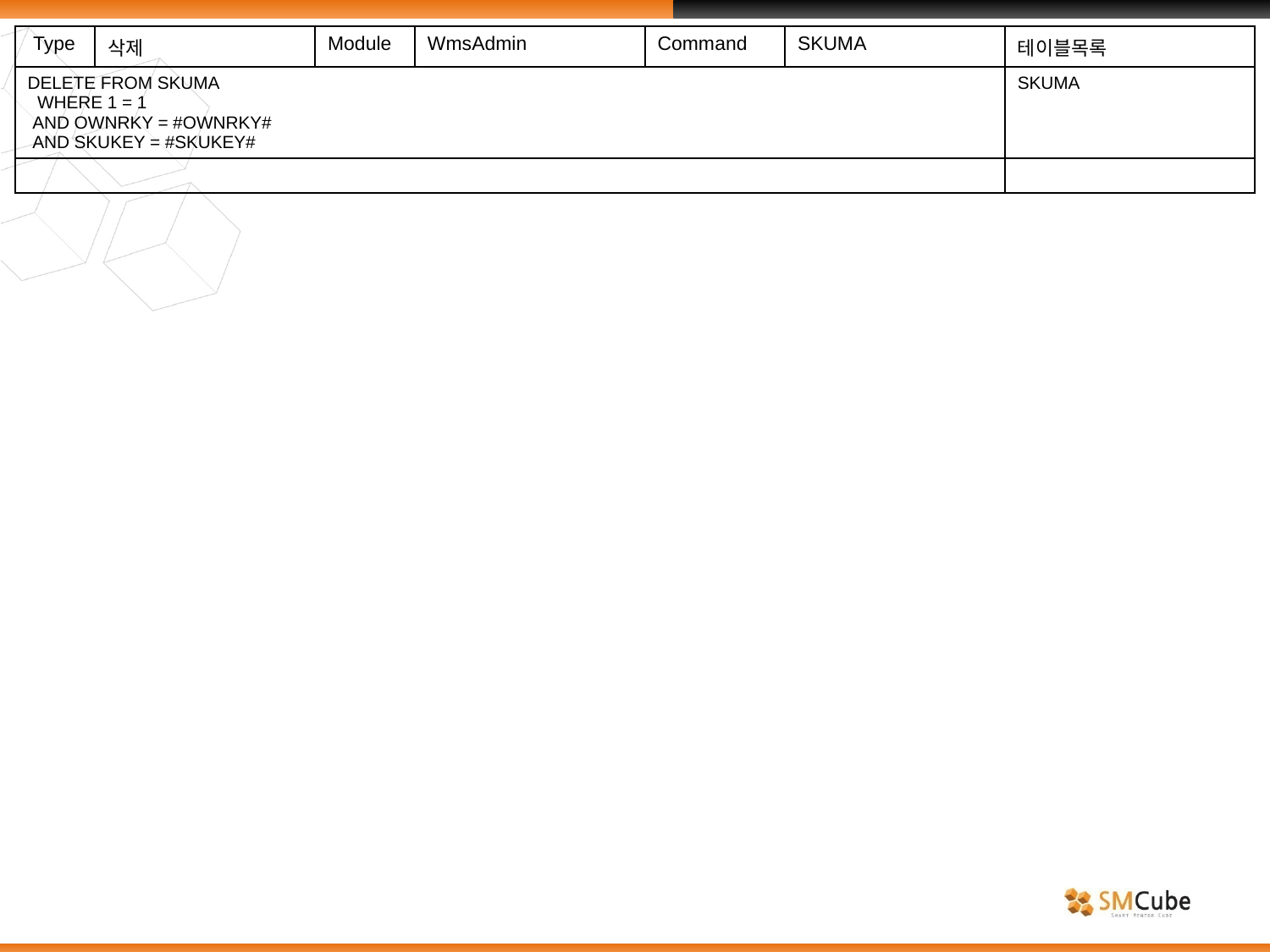

| Type | 삭제 | Module | WmsAdmin | Command | SKUMA | 테이블목록 |
| --- | --- | --- | --- | --- | --- | --- |
| DELETE FROM SKUMA WHERE 1 = 1 AND OWNRKY = #OWNRKY# AND SKUKEY = #SKUKEY# |  |  |  |  |  | SKUMA |
|  |  |  |  |  |  |  |